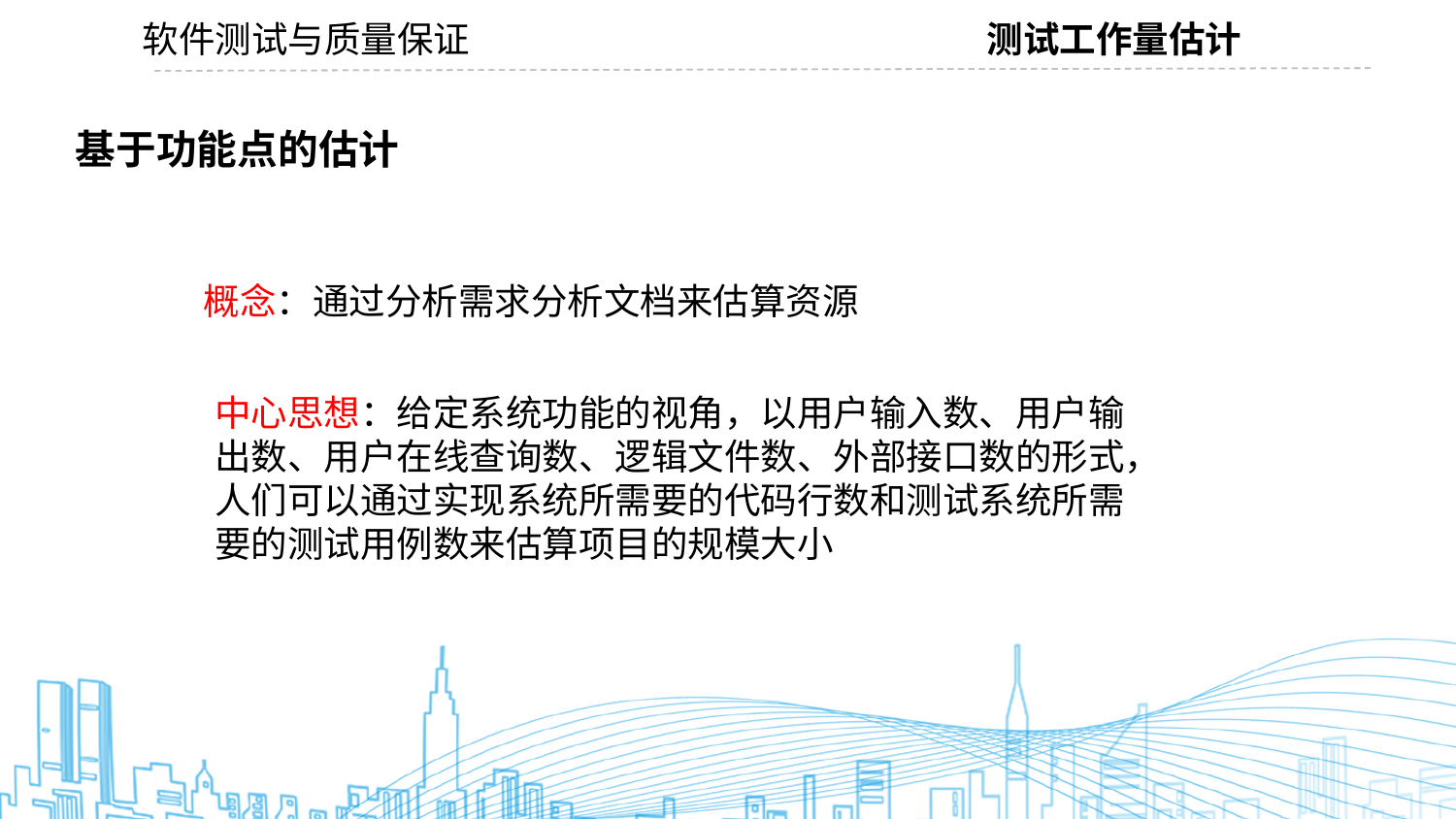

软件测试与质量保证
测试工作量估计
基于功能点的估计
概念：通过分析需求分析文档来估算资源
中心思想：给定系统功能的视角，以用户输入数、用户输出数、用户在线查询数、逻辑文件数、外部接口数的形式，人们可以通过实现系统所需要的代码行数和测试系统所需要的测试用例数来估算项目的规模大小